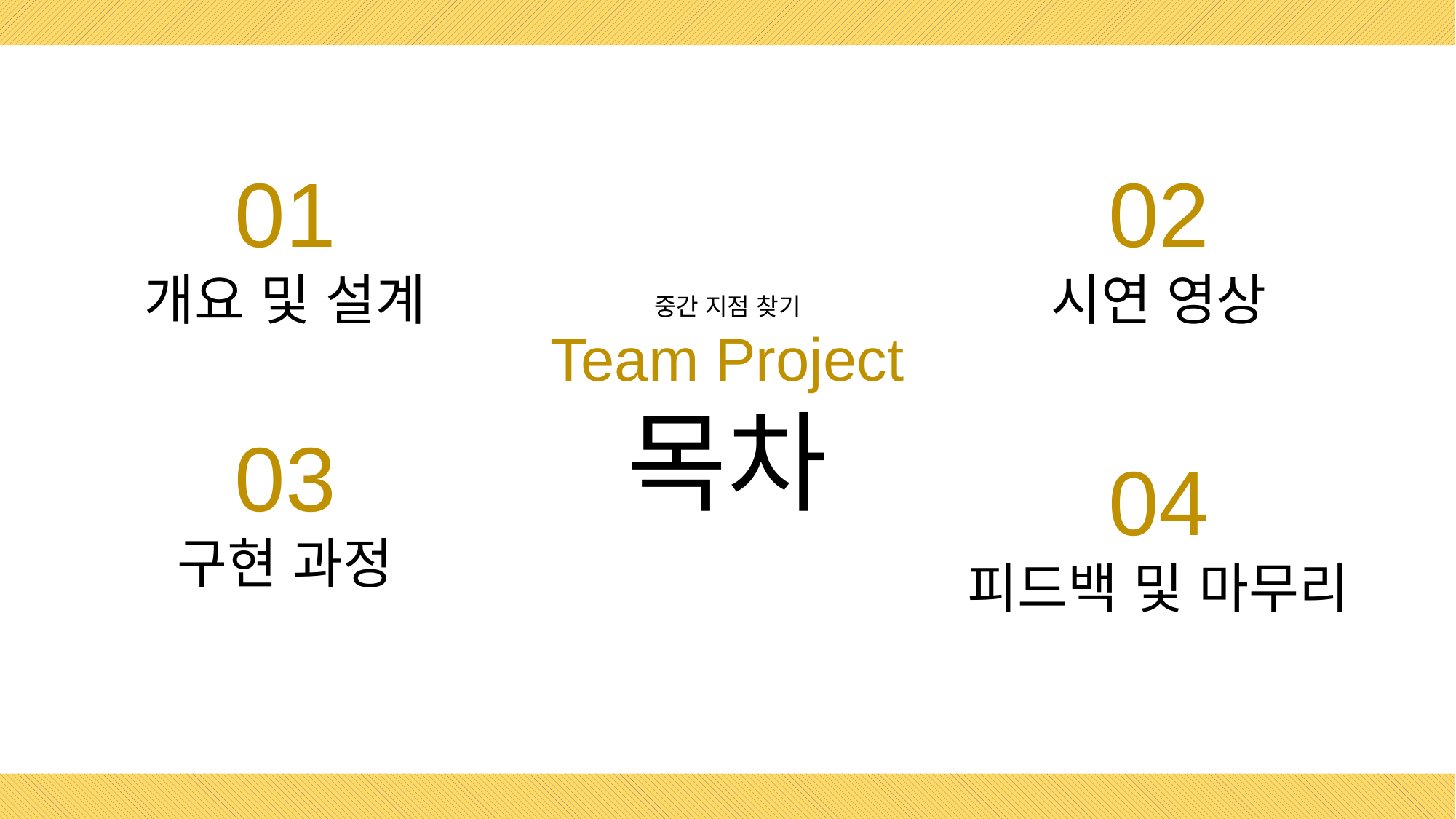

02
시연 영상
04
피드백 및 마무리
01
개요 및 설계
03
구현 과정
중간 지점 찾기
Team Project
목차